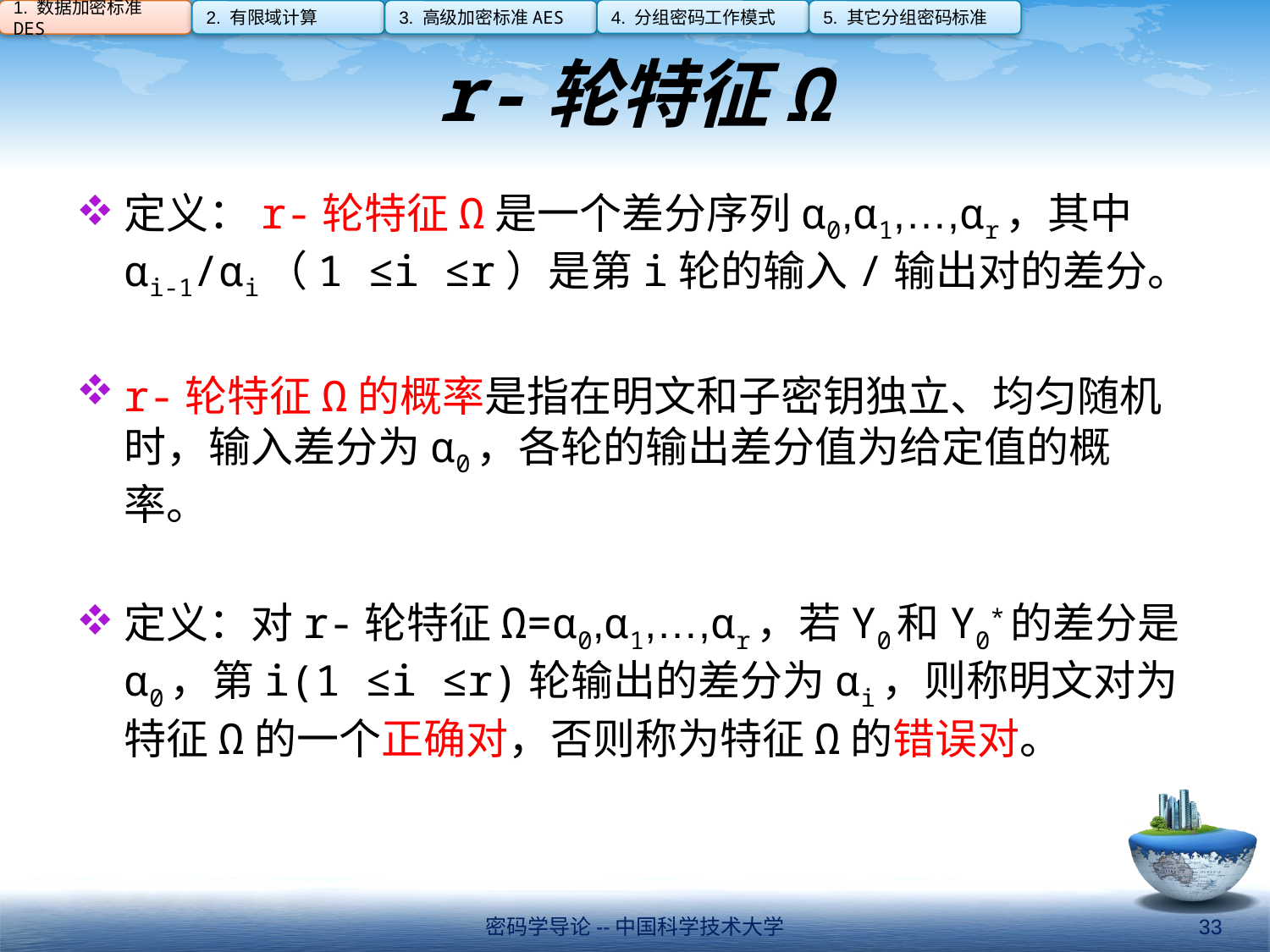

4. 分组密码工作模式
1. 数据加密标准DES
2. 有限域计算
3. 高级加密标准AES
5. 其它分组密码标准
# r-轮特征Ω
定义：r-轮特征Ω是一个差分序列α0,α1,…,αr，其中αi-1/αi（1 ≤i ≤r）是第i轮的输入/输出对的差分。

r-轮特征Ω的概率是指在明文和子密钥独立、均匀随机时，输入差分为α0，各轮的输出差分值为给定值的概率。

定义：对r-轮特征Ω=α0,α1,…,αr，若Y0和Y0*的差分是α0，第i(1 ≤i ≤r)轮输出的差分为αi，则称明文对为特征Ω的一个正确对，否则称为特征Ω的错误对。
密码学导论--中国科学技术大学
33